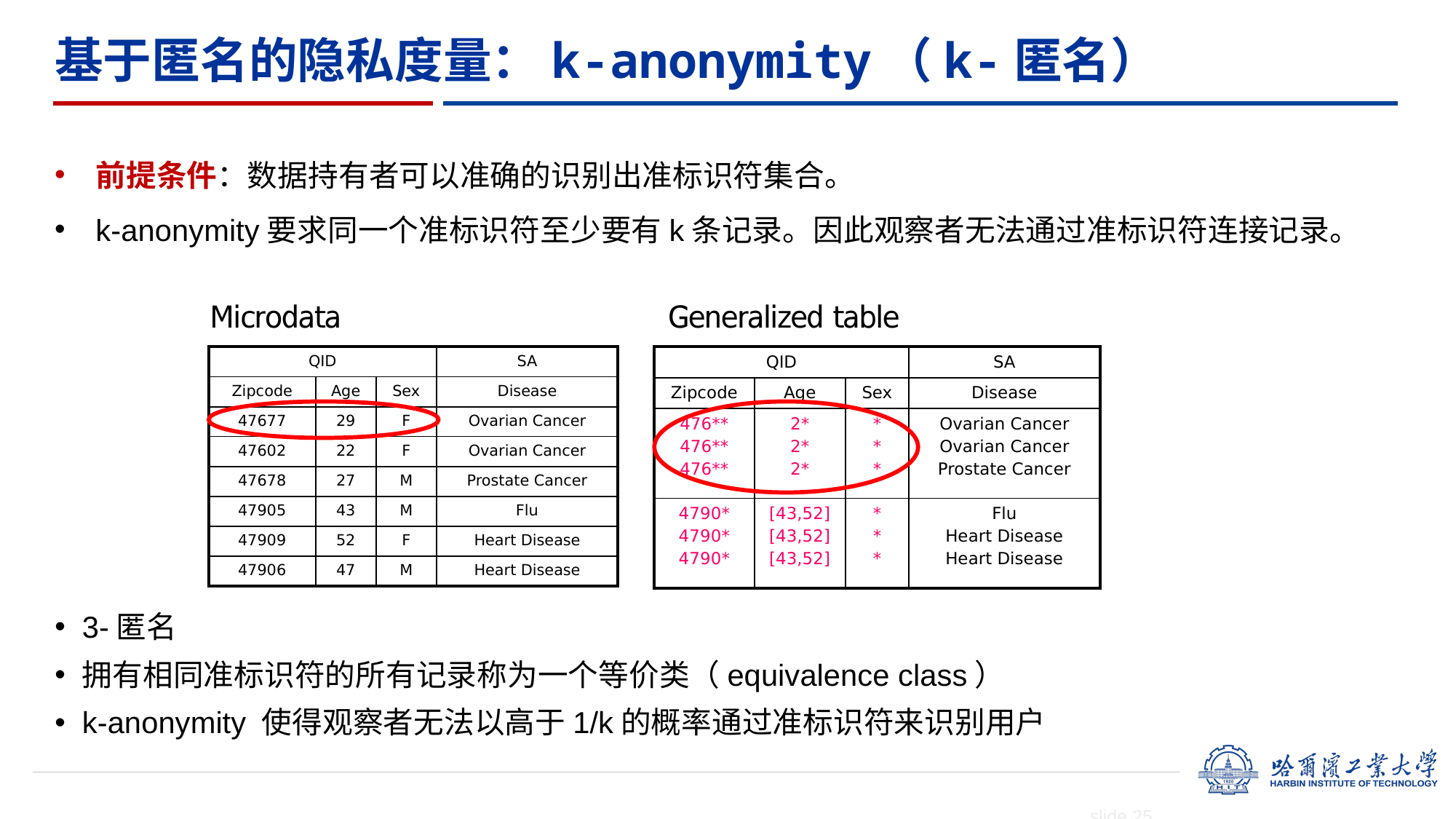

基于匿名的隐私度量：k-anonymity（k-匿名）
前提条件：数据持有者可以准确的识别出准标识符集合。
k-anonymity要求同一个准标识符至少要有k条记录。因此观察者无法通过准标识符连接记录。
Microdata
Generalized table
| QID |  |  | SA |
| --- | --- | --- | --- |
| Zipcode | Age | Sex | Disease |
| 47677 | 29 | F | Ovarian Cancer |
| 47602 | 22 | F | Ovarian Cancer |
| 47678 | 27 | M | Prostate Cancer |
| 47905 | 43 | M | Flu |
| 47909 | 52 | F | Heart Disease |
| 47906 | 47 | M | Heart Disease |
| QID |  |  | SA |
| --- | --- | --- | --- |
| Zipcode | Age | Sex | Disease |
| 476\*\* 476\*\* 476\*\* | 2\* 2\* 2\* | \* \* \* | Ovarian Cancer Ovarian Cancer Prostate Cancer |
| 4790\* 4790\* 4790\* | [43,52] [43,52] [43,52] | \* \* \* | Flu Heart Disease Heart Disease |

3-匿名
拥有相同准标识符的所有记录称为一个等价类（equivalence class）
k-anonymity 使得观察者无法以高于1/k的概率通过准标识符来识别用户
slide 25